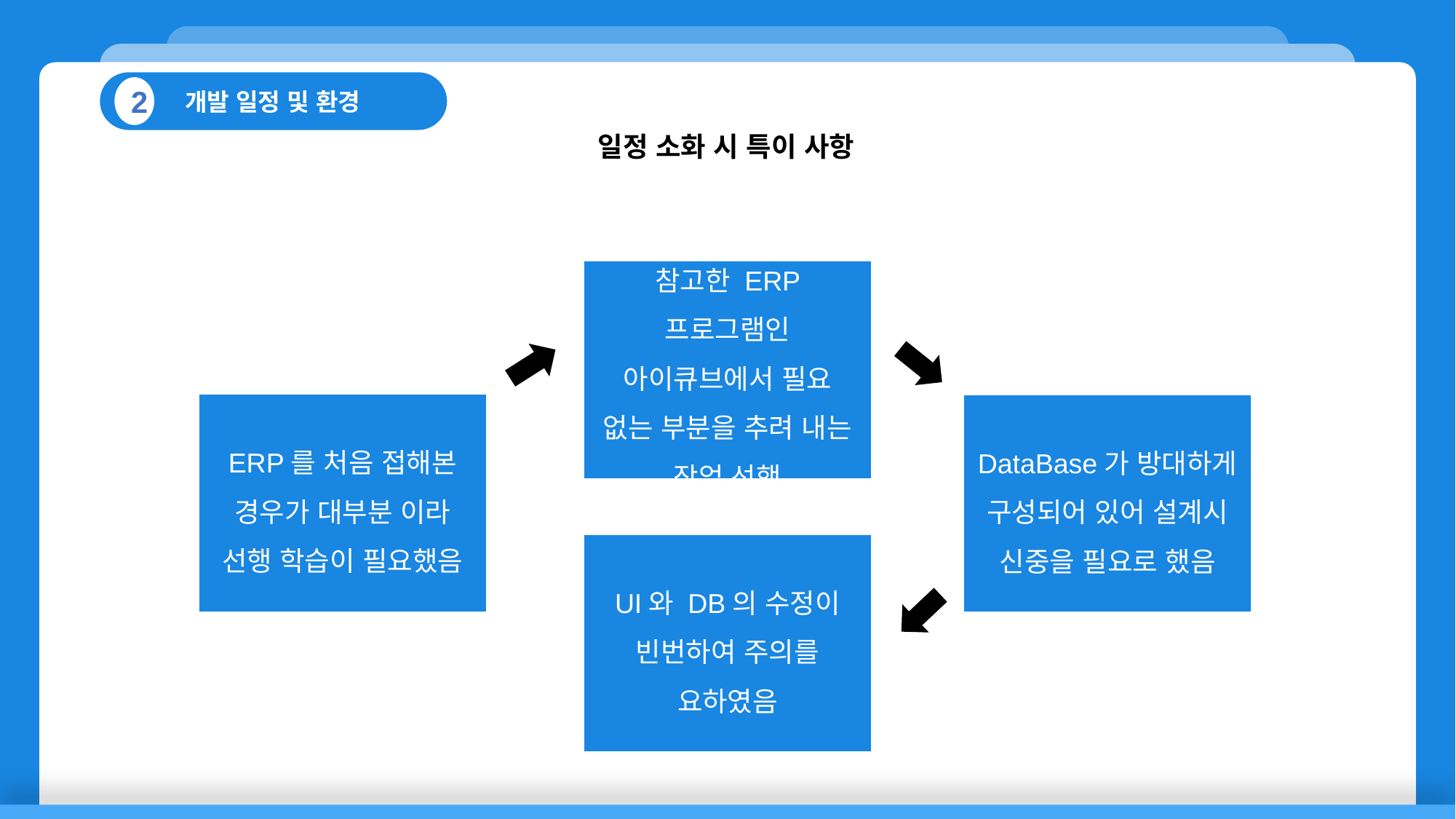

개발 일정 및 환경
2
일정 소화 시 특이 사항
참고한 ERP 프로그램인 아이큐브에서 필요 없는 부분을 추려 내는 작업 선행

ERP를 처음 접해본 경우가 대부분 이라 선행 학습이 필요했음
DataBase가 방대하게 구성되어 있어 설계시 신중을 필요로 했음

UI와 DB의 수정이 빈번하여 주의를 요하였음